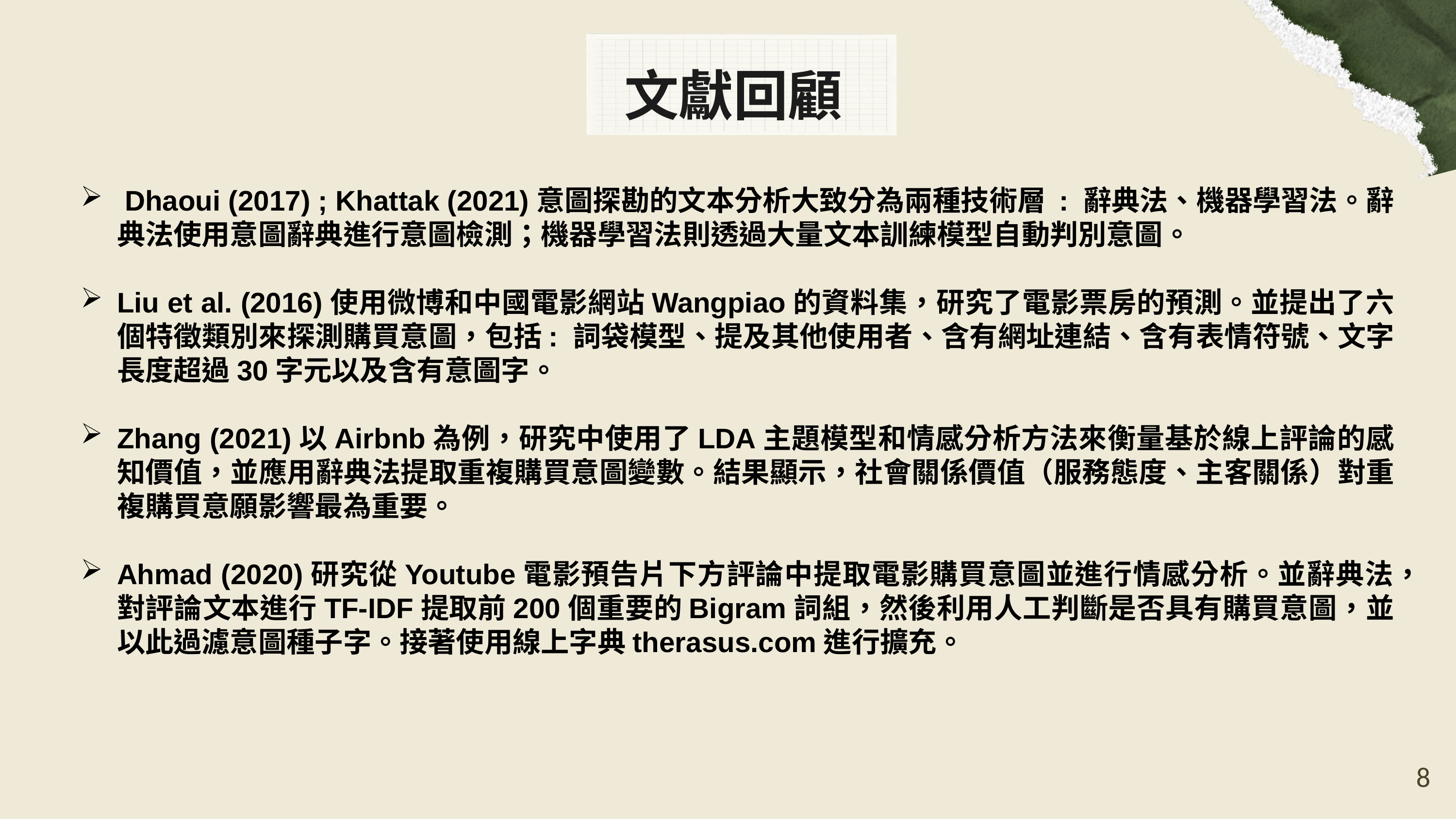

文獻回顧
 Dhaoui (2017) ; Khattak (2021)意圖探勘的文本分析大致分為兩種技術層 : 辭典法、機器學習法。辭典法使用意圖辭典進行意圖檢測；機器學習法則透過大量文本訓練模型自動判別意圖。

Liu et al. (2016)使用微博和中國電影網站Wangpiao的資料集，研究了電影票房的預測。並提出了六個特徵類別來探測購買意圖，包括: 詞袋模型、提及其他使用者、含有網址連結、含有表情符號、文字長度超過30字元以及含有意圖字。

Zhang (2021)以Airbnb為例，研究中使用了LDA主題模型和情感分析方法來衡量基於線上評論的感知價值，並應用辭典法提取重複購買意圖變數。結果顯示，社會關係價值（服務態度、主客關係）對重複購買意願影響最為重要。

Ahmad (2020)研究從Youtube電影預告片下方評論中提取電影購買意圖並進行情感分析。並辭典法，對評論文本進行TF-IDF提取前200個重要的Bigram詞組，然後利用人工判斷是否具有購買意圖，並以此過濾意圖種子字。接著使用線上字典therasus.com進行擴充。
8